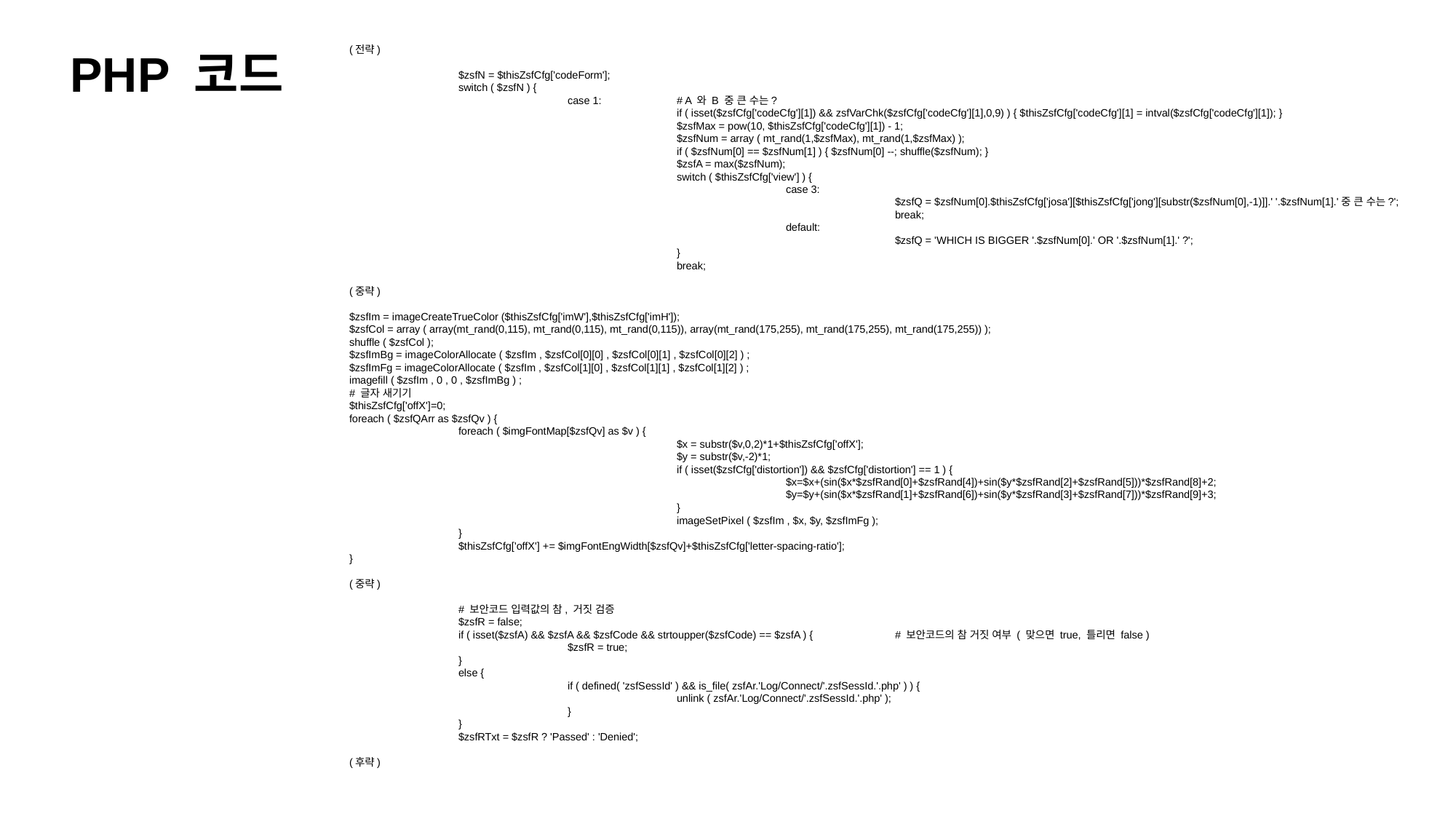

PHP 코드
(전략)

	$zsfN = $thisZsfCfg['codeForm'];
	switch ( $zsfN ) {
		case 1:	# A 와 B 중 큰 수는?
			if ( isset($zsfCfg['codeCfg'][1]) && zsfVarChk($zsfCfg['codeCfg'][1],0,9) ) { $thisZsfCfg['codeCfg'][1] = intval($zsfCfg['codeCfg'][1]); }
			$zsfMax = pow(10, $thisZsfCfg['codeCfg'][1]) - 1;
			$zsfNum = array ( mt_rand(1,$zsfMax), mt_rand(1,$zsfMax) );
			if ( $zsfNum[0] == $zsfNum[1] ) { $zsfNum[0] --; shuffle($zsfNum); }
			$zsfA = max($zsfNum);
			switch ( $thisZsfCfg['view'] ) {
				case 3:
					$zsfQ = $zsfNum[0].$thisZsfCfg['josa'][$thisZsfCfg['jong'][substr($zsfNum[0],-1)]].' '.$zsfNum[1].'중 큰 수는?';
					break;
				default:
					$zsfQ = 'WHICH IS BIGGER '.$zsfNum[0].' OR '.$zsfNum[1].' ?';
			}
			break;

(중략)

$zsfIm = imageCreateTrueColor ($thisZsfCfg['imW'],$thisZsfCfg['imH']);
$zsfCol = array ( array(mt_rand(0,115), mt_rand(0,115), mt_rand(0,115)), array(mt_rand(175,255), mt_rand(175,255), mt_rand(175,255)) );
shuffle ( $zsfCol );
$zsfImBg = imageColorAllocate ( $zsfIm , $zsfCol[0][0] , $zsfCol[0][1] , $zsfCol[0][2] ) ;
$zsfImFg = imageColorAllocate ( $zsfIm , $zsfCol[1][0] , $zsfCol[1][1] , $zsfCol[1][2] ) ;
imagefill ( $zsfIm , 0 , 0 , $zsfImBg ) ;
# 글자 새기기
$thisZsfCfg['offX']=0;
foreach ( $zsfQArr as $zsfQv ) {
	foreach ( $imgFontMap[$zsfQv] as $v ) {
			$x = substr($v,0,2)*1+$thisZsfCfg['offX'];
			$y = substr($v,-2)*1;
			if ( isset($zsfCfg['distortion']) && $zsfCfg['distortion'] == 1 ) {
				$x=$x+(sin($x*$zsfRand[0]+$zsfRand[4])+sin($y*$zsfRand[2]+$zsfRand[5]))*$zsfRand[8]+2;
				$y=$y+(sin($x*$zsfRand[1]+$zsfRand[6])+sin($y*$zsfRand[3]+$zsfRand[7]))*$zsfRand[9]+3;
			}
			imageSetPixel ( $zsfIm , $x, $y, $zsfImFg );
	}
	$thisZsfCfg['offX'] += $imgFontEngWidth[$zsfQv]+$thisZsfCfg['letter-spacing-ratio'];
}

(중략)

	# 보안코드 입력값의 참, 거짓 검증
	$zsfR = false;
	if ( isset($zsfA) && $zsfA && $zsfCode && strtoupper($zsfCode) == $zsfA ) {	# 보안코드의 참 거짓 여부 ( 맞으면 true, 틀리면 false )
		$zsfR = true;
	}
	else {
		if ( defined( 'zsfSessId' ) && is_file( zsfAr.'Log/Connect/'.zsfSessId.'.php' ) ) {
			unlink ( zsfAr.'Log/Connect/'.zsfSessId.'.php' );
		}
	}
	$zsfRTxt = $zsfR ? 'Passed' : 'Denied';

(후략)